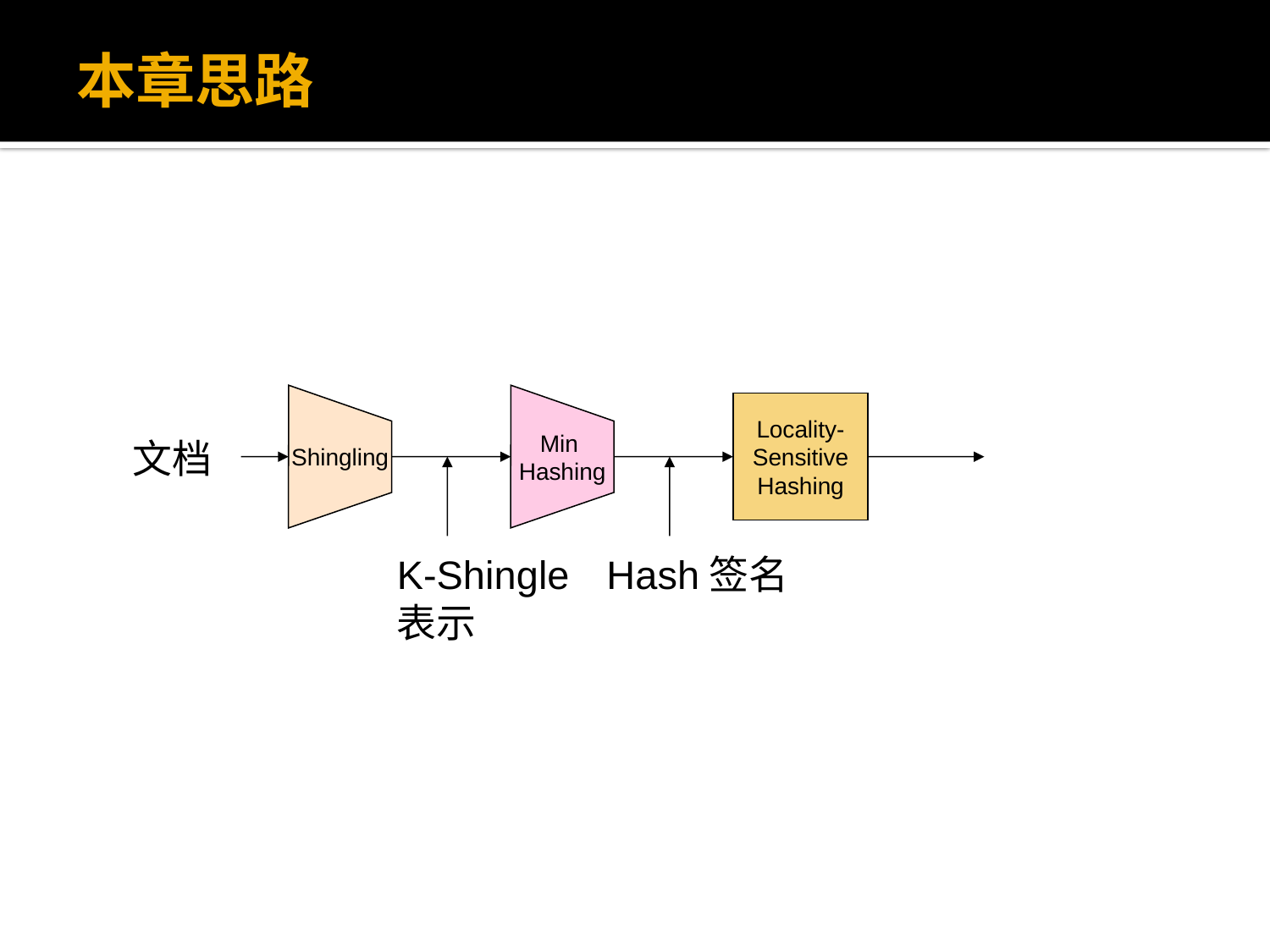

# 本章思路
Min
Hashing

Hash签名
Locality-
Sensitive
Hashing
Shingling
文档

K-Shingle
表示